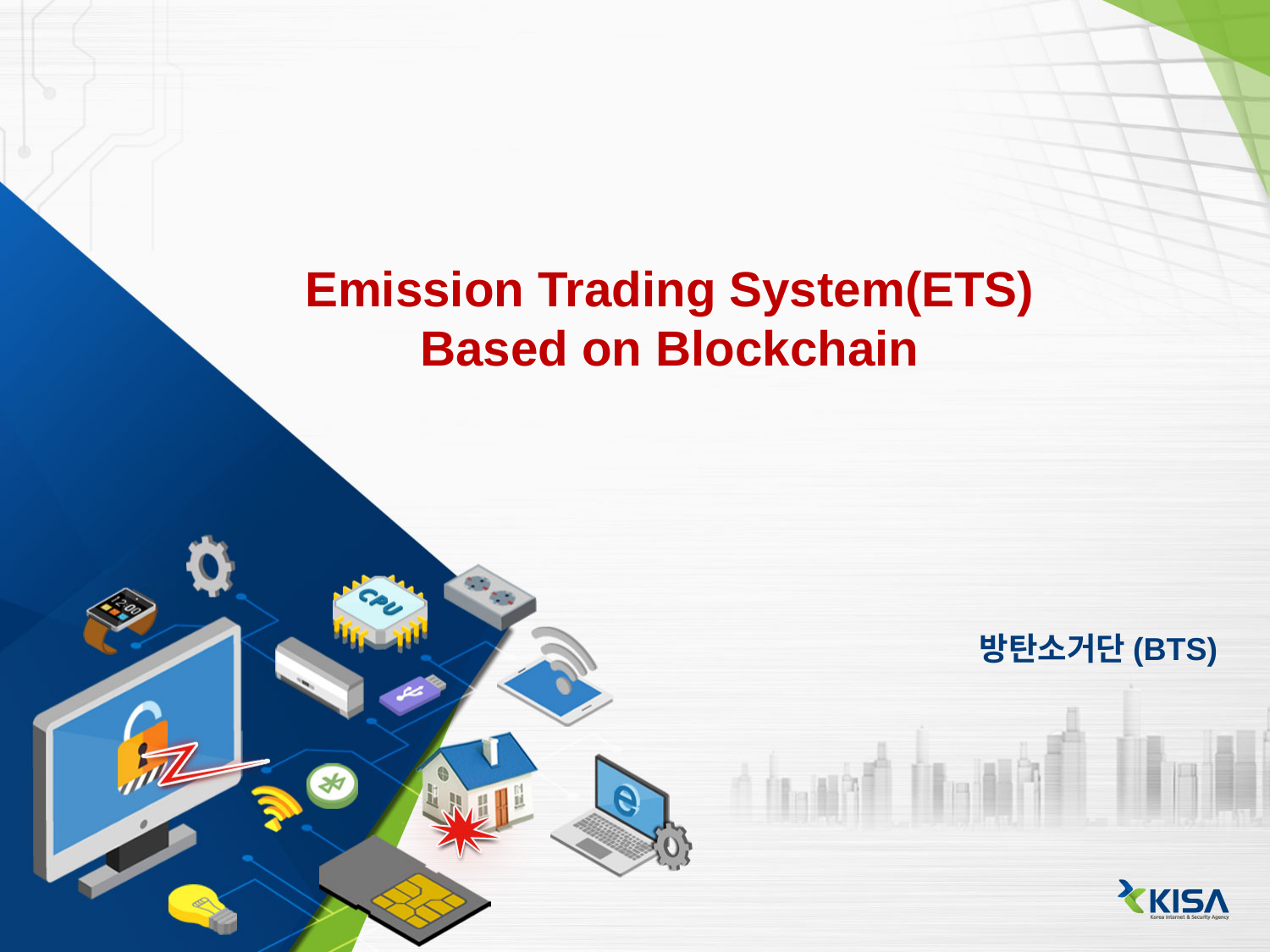

Emission Trading System(ETS)
Based on Blockchain
방탄소거단(BTS)